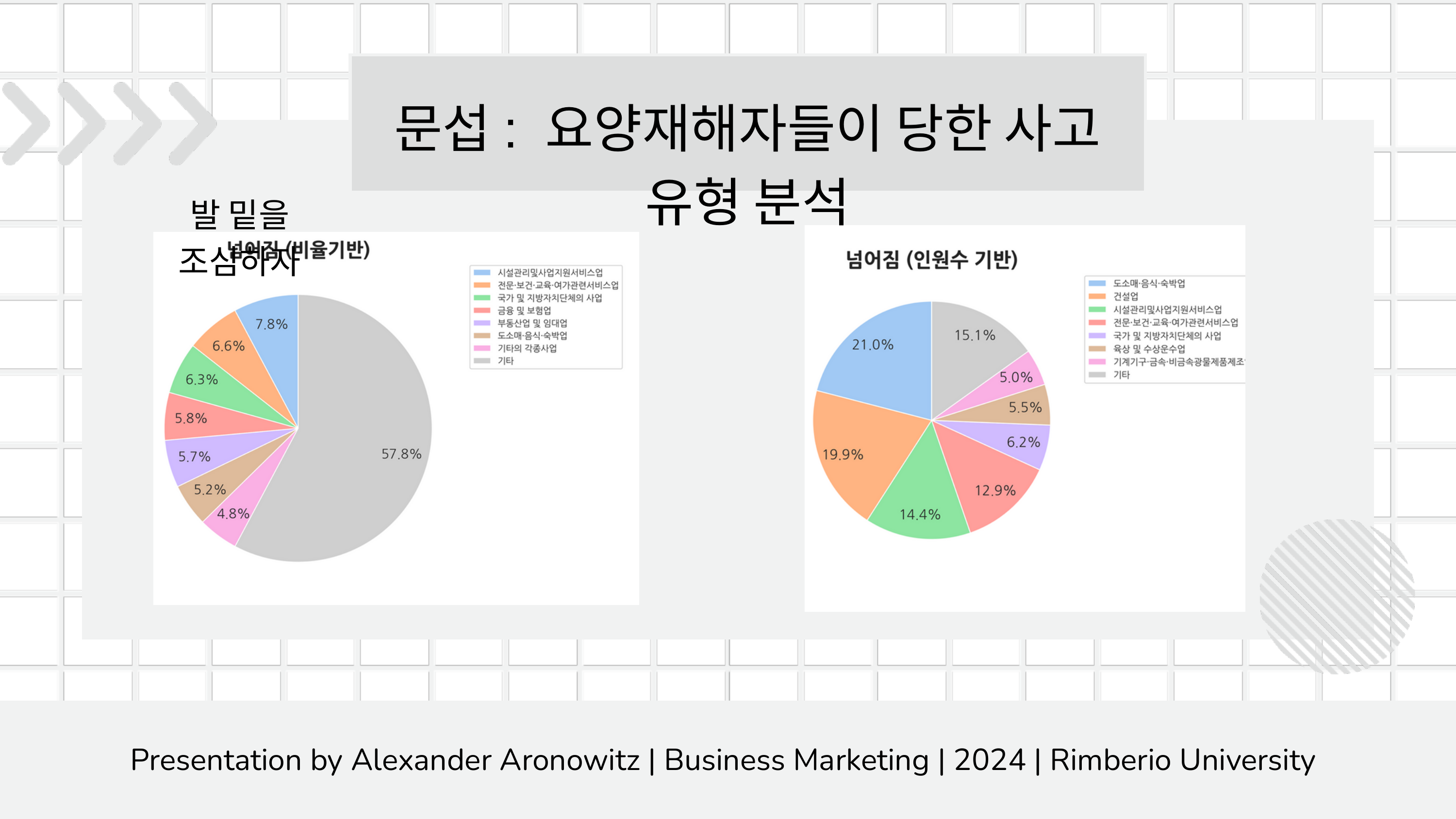

문섭: 요양재해자들이 당한 사고 유형 분석

발 밑을 조심하자

Presentation by Alexander Aronowitz | Business Marketing | 2024 | Rimberio University